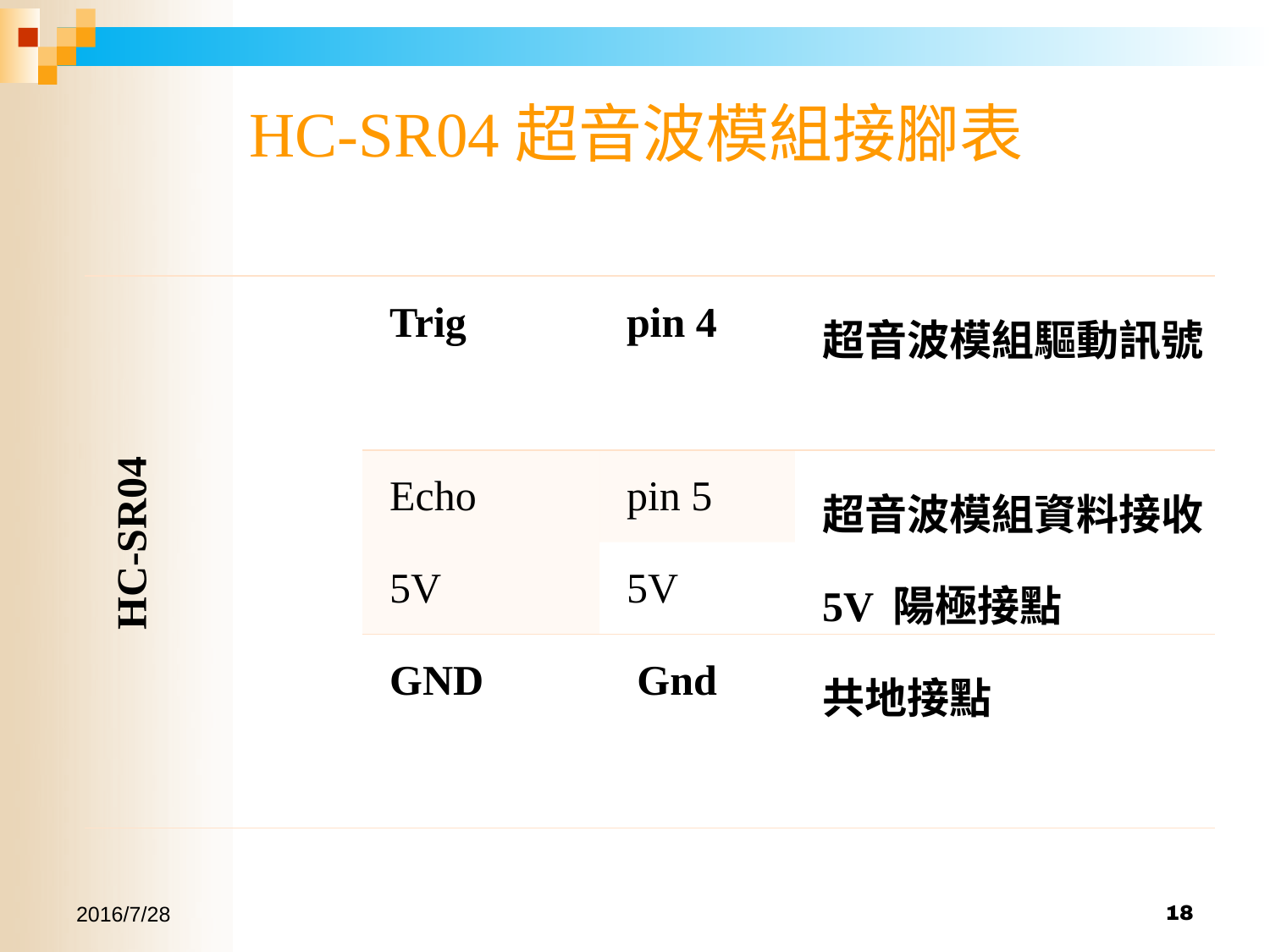

# HC-SR04超音波模組接腳表
| HC-SR04 | Trig | pin 4 | 超音波模組驅動訊號 |
| --- | --- | --- | --- |
|  | Echo | pin 5 | 超音波模組資料接收 |
|  | 5V | 5V | 5V 陽極接點 |
|  | GND | Gnd | 共地接點 |
2016/7/28
18